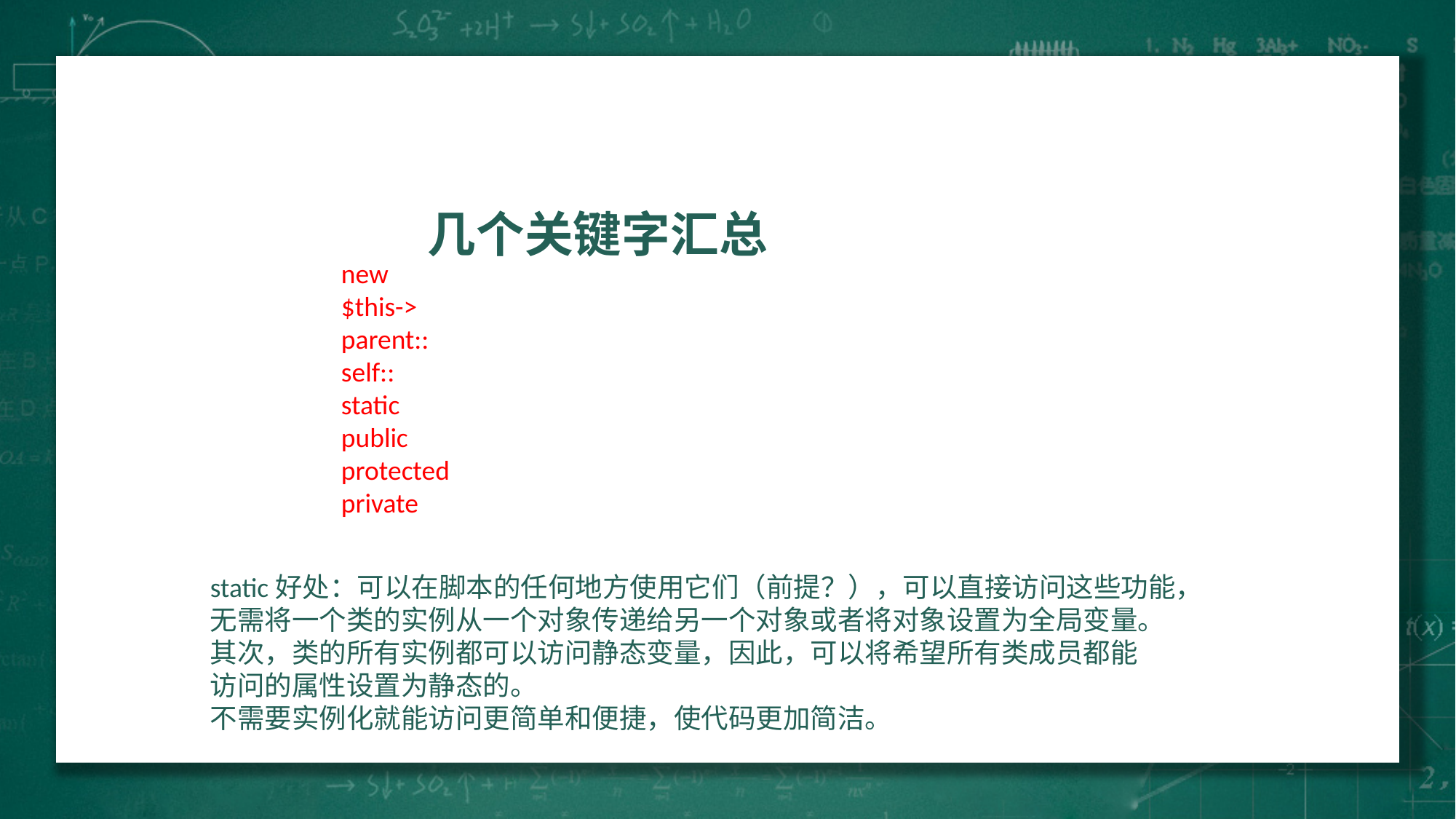

几个关键字汇总
new
$this->
parent::
self::
static
public
protected
private
static好处：可以在脚本的任何地方使用它们（前提？），可以直接访问这些功能，
无需将一个类的实例从一个对象传递给另一个对象或者将对象设置为全局变量。
其次，类的所有实例都可以访问静态变量，因此，可以将希望所有类成员都能
访问的属性设置为静态的。
不需要实例化就能访问更简单和便捷，使代码更加简洁。